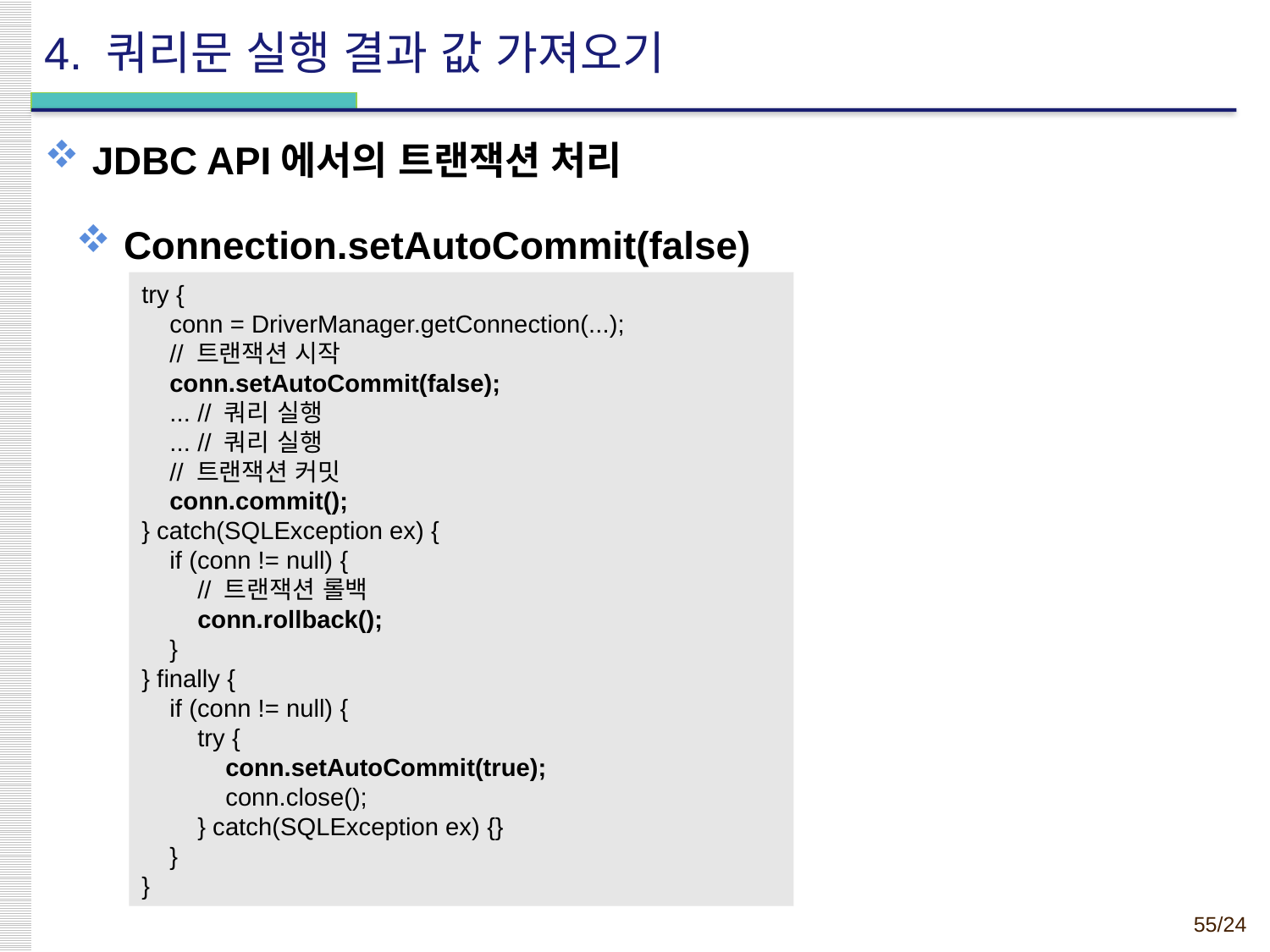

# 4. 쿼리문 실행 결과 값 가져오기
JDBC API에서의 트랜잭션 처리

Connection.setAutoCommit(false)

try {
    conn = DriverManager.getConnection(...);
    // 트랜잭션 시작
    conn.setAutoCommit(false);
    ... // 쿼리 실행
    ... // 쿼리 실행
    // 트랜잭션 커밋
    conn.commit();
} catch(SQLException ex) {
    if (conn != null) {
        // 트랜잭션 롤백
        conn.rollback();
    }
} finally {
    if (conn != null) {
        try {
            conn.setAutoCommit(true);
            conn.close();
        } catch(SQLException ex) {}
    }
}